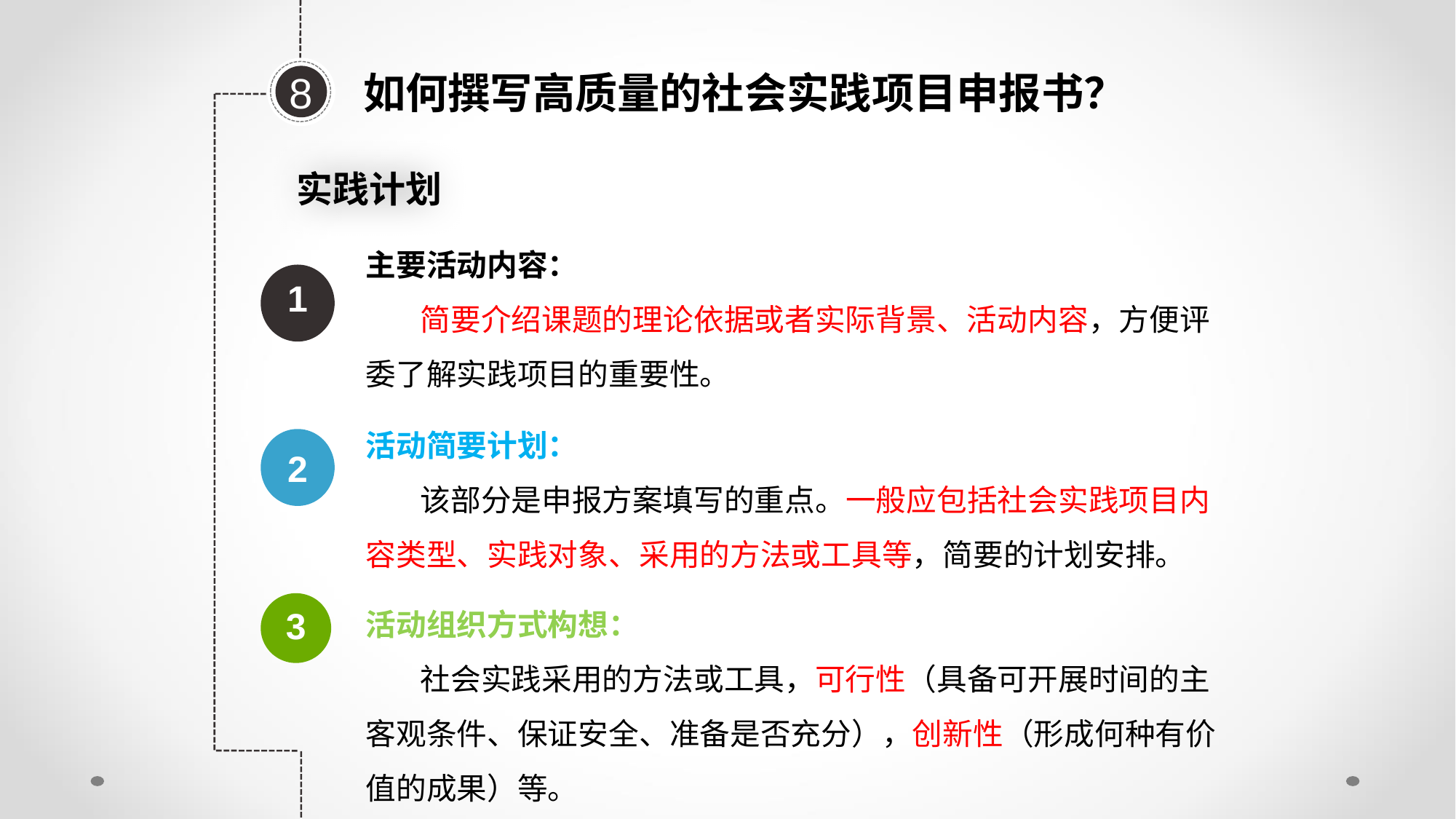

如何撰写高质量的社会实践项目申报书？

8

实践计划
主要活动内容：
简要介绍课题的理论依据或者实际背景、活动内容，方便评委了解实践项目的重要性。
1
活动简要计划：
该部分是申报方案填写的重点。一般应包括社会实践项目内容类型、实践对象、采用的方法或工具等，简要的计划安排。

2
活动组织方式构想：
社会实践采用的方法或工具，可行性（具备可开展时间的主客观条件、保证安全、准备是否充分），创新性（形成何种有价值的成果）等。
3